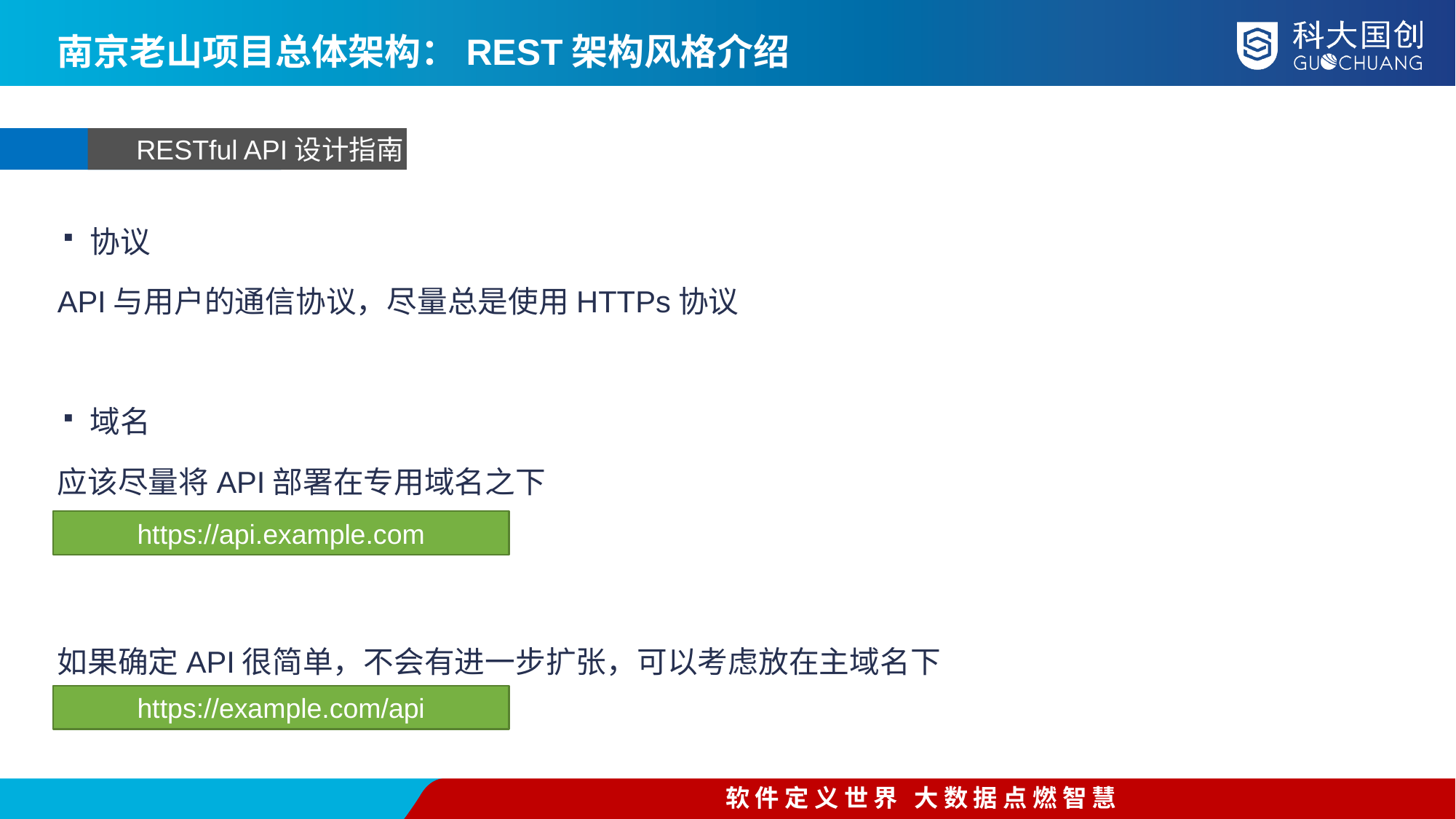

南京老山项目总体架构：REST架构风格介绍
RESTful API设计指南

协议
API与用户的通信协议，尽量总是使用HTTPs协议

域名
应该尽量将API部署在专用域名之下

如果确定API很简单，不会有进一步扩张，可以考虑放在主域名下

https://api.example.com
https://example.com/api